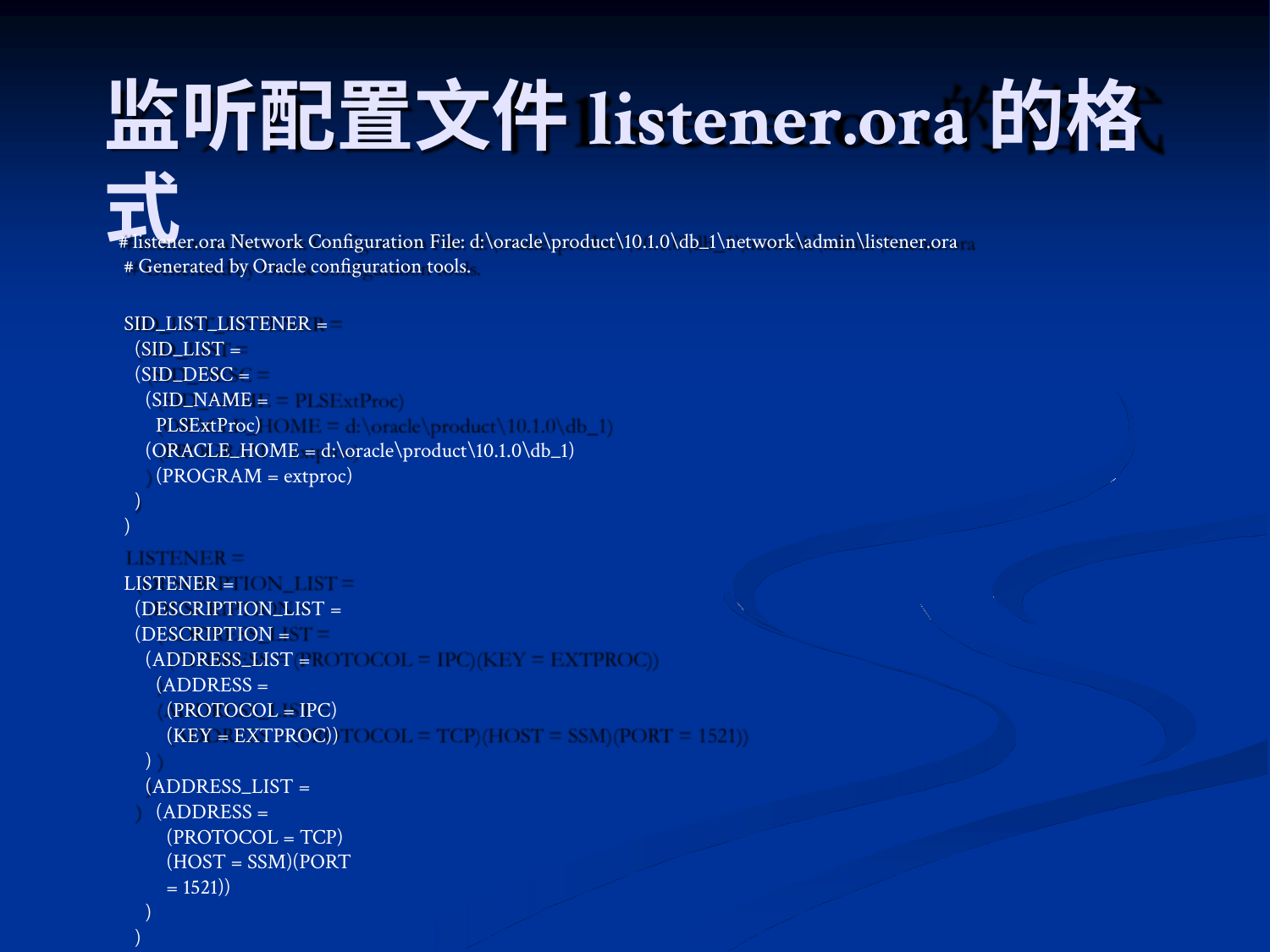

# 监听配置文件listener.ora的格式

# listener.ora Network Configuration File: d:\oracle\product\10.1.0\db_1\network\admin\listener.ora  # Generated by Oracle configuration tools.

SID_LIST_LISTENER =  (SID_LIST =  (SID_DESC =
(SID_NAME = PLSExtProc)
(ORACLE_HOME = d:\oracle\product\10.1.0\db_1)  (PROGRAM = extproc)
)
)

LISTENER =  (DESCRIPTION_LIST =  (DESCRIPTION =
(ADDRESS_LIST =
(ADDRESS = (PROTOCOL = IPC)(KEY = EXTPROC))
)
(ADDRESS_LIST =
(ADDRESS = (PROTOCOL = TCP)(HOST = SSM)(PORT = 1521))
)
)
)